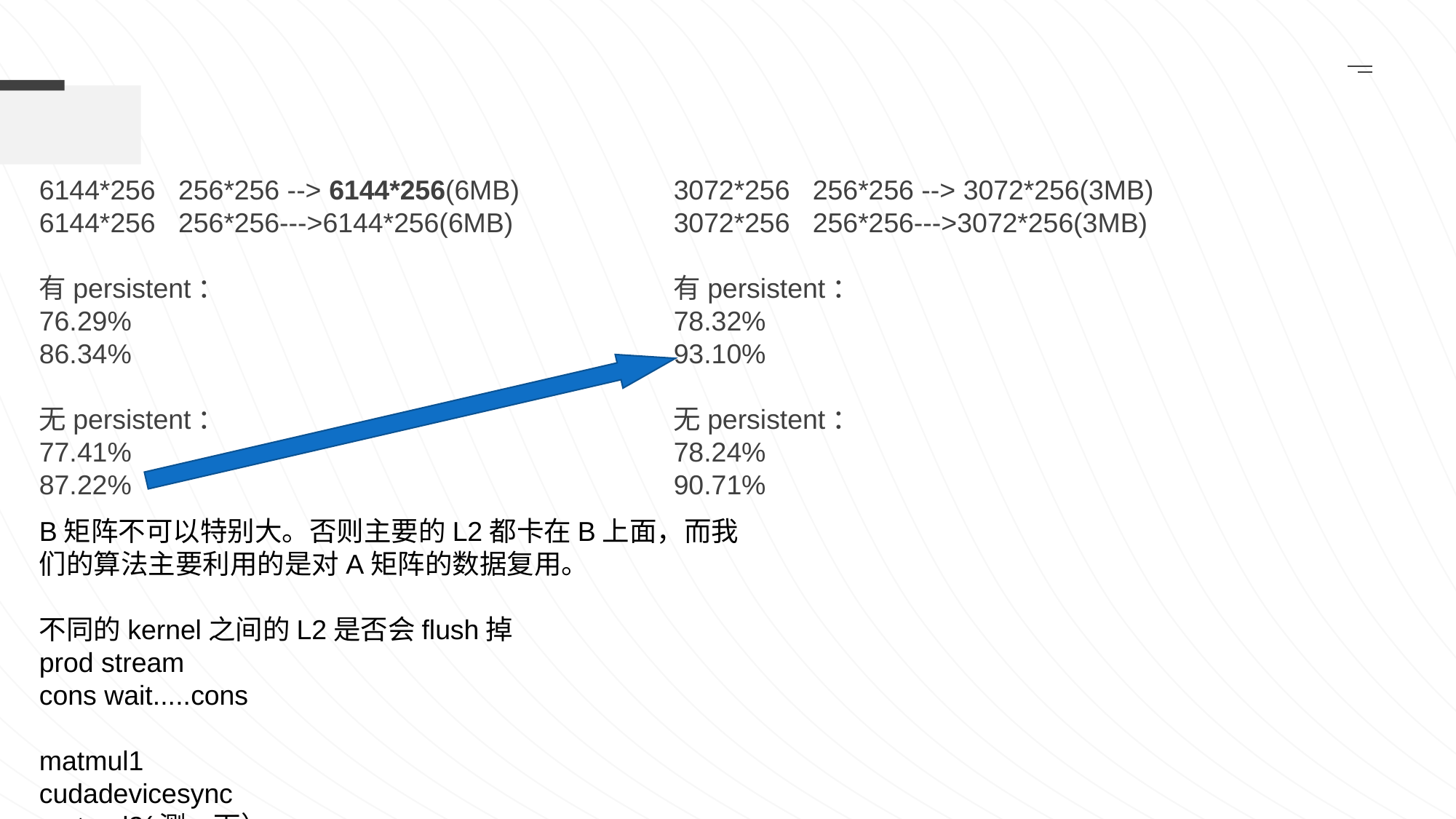

6144*256   256*256 --> 6144*256(6MB)
6144*256   256*256--->6144*256(6MB)

有persistent：
76.29%
86.34%

无persistent：
77.41%
87.22%

3072*256   256*256 --> 3072*256(3MB)
3072*256   256*256--->3072*256(3MB)

有persistent：
78.32%
93.10%

无persistent：
78.24%
90.71%

B矩阵不可以特别大。否则主要的L2都卡在B上面，而我们的算法主要利用的是对A矩阵的数据复用。

不同的kernel之间的L2是否会flush掉
prod stream
cons wait.....cons

matmul1
cudadevicesync
matmul2(测一下）